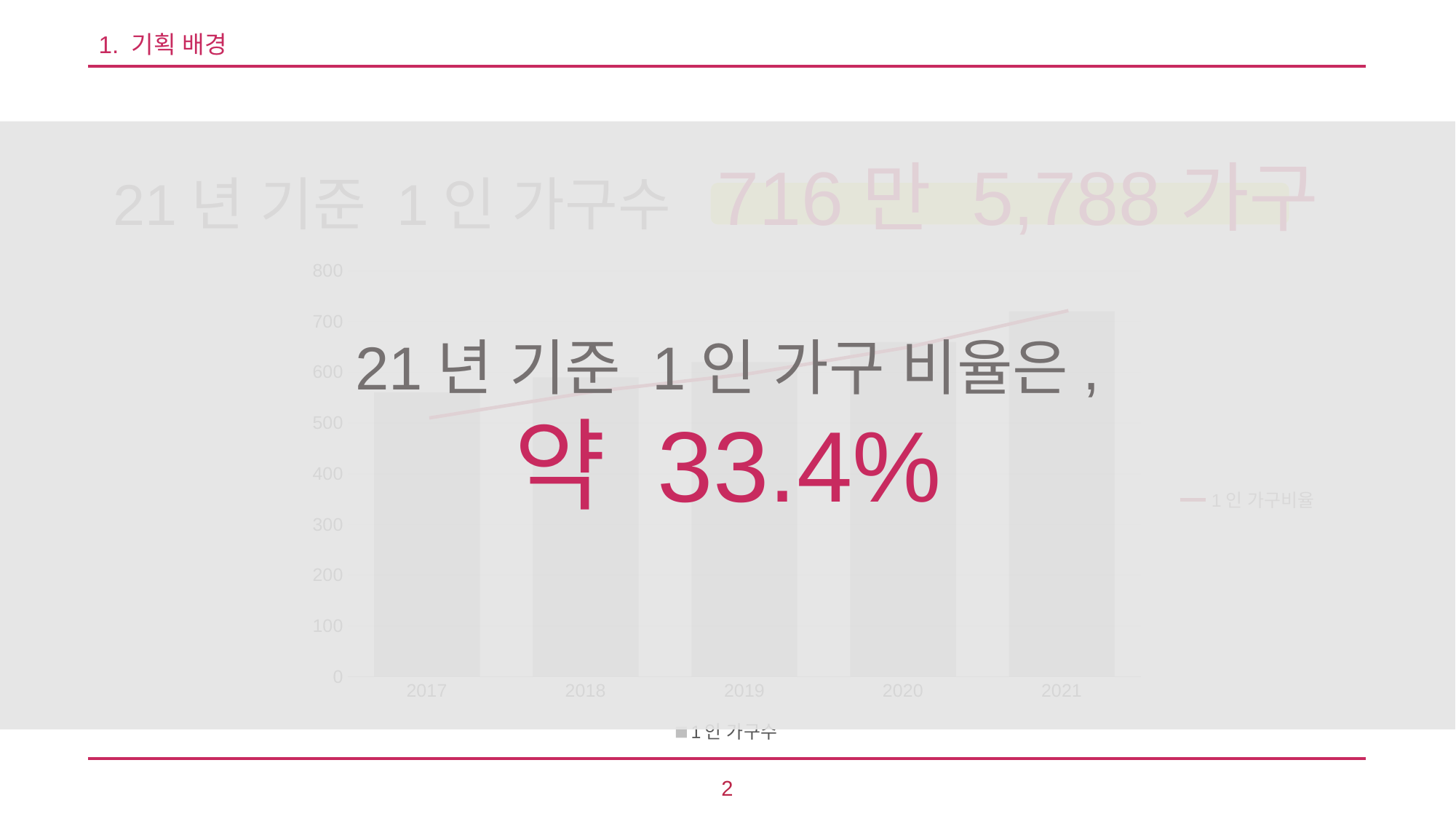

1. 기획 배경
21년 기준 1인 가구수  716만 5,788가구
21년 기준 1인 가구 비율은,
약 33.4%

### Chart

| Category | 1인 가구수 |
|---|---|
| 2017 | 560.0 |
| 2018 | 590.0 |
| 2019 | 620.0 |
| 2020 | 660.0 |
| 2021 | 720.0 |
1인 가구비율
2